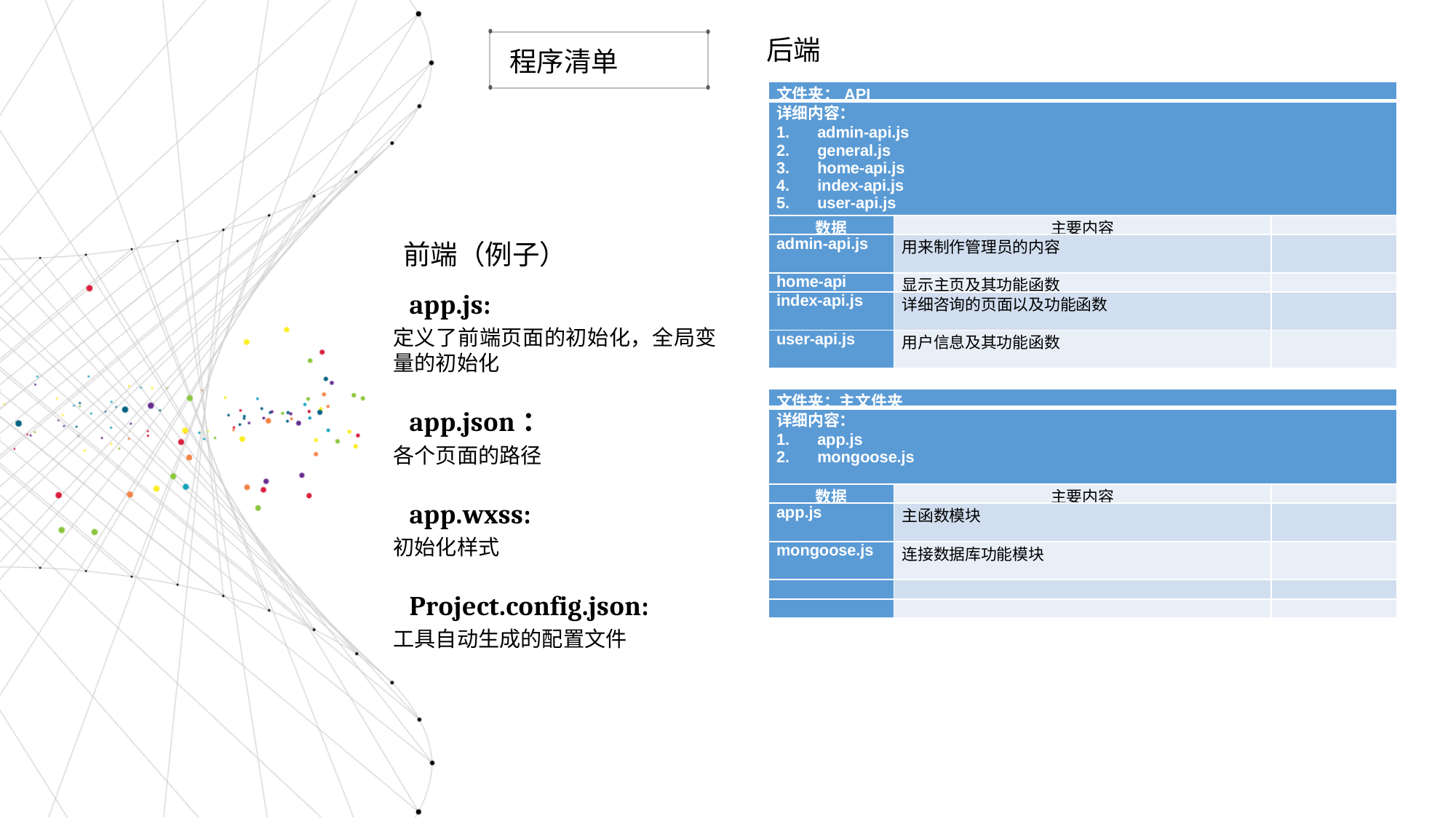

后端

程序清单
| 文件夹：API |  |  |
| --- | --- | --- |
| 详细内容： admin-api.js general.js home-api.js index-api.js user-api.js |  |  |
| 数据 | 主要内容 |  |
| admin-api.js | 用来制作管理员的内容 |  |
| home-api | 显示主页及其功能函数 |  |
| index-api.js | 详细咨询的页面以及功能函数 |  |
| user-api.js | 用户信息及其功能函数 |  |
前端（例子）
app.js:
定义了前端页面的初始化，全局变量的初始化
app.json：
各个页面的路径
app.wxss:
初始化样式
Project.config.json:
工具自动生成的配置文件
| 文件夹：主文件夹 |  |  |
| --- | --- | --- |
| 详细内容： app.js mongoose.js |  |  |
| 数据 | 主要内容 |  |
| app.js | 主函数模块 |  |
| mongoose.js | 连接数据库功能模块 |  |
|  |  |  |
|  |  |  |